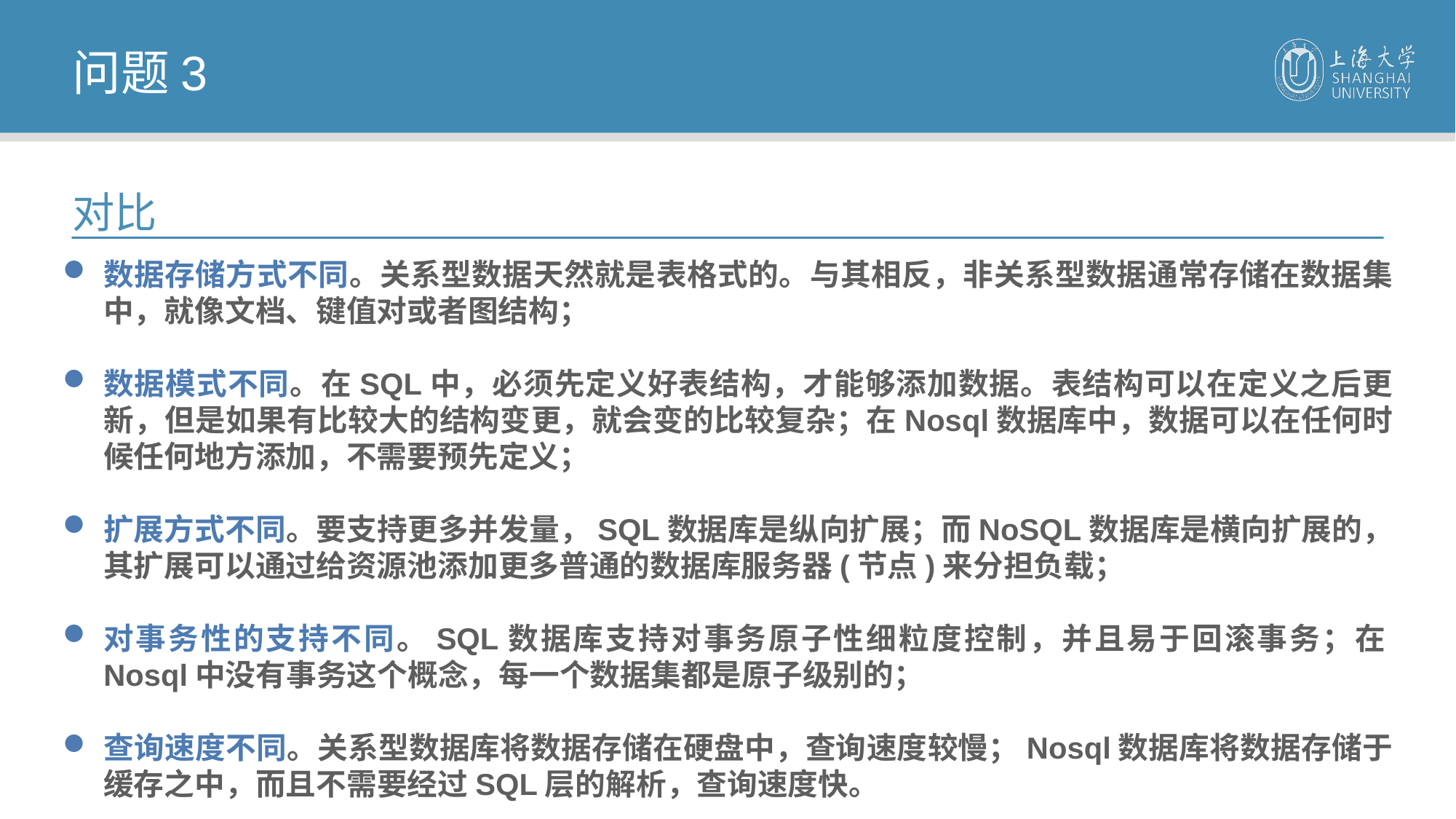

问题3
对比
数据存储方式不同。关系型数据天然就是表格式的。与其相反，非关系型数据通常存储在数据集中，就像文档、键值对或者图结构；

数据模式不同。在SQL中，必须先定义好表结构，才能够添加数据。表结构可以在定义之后更新，但是如果有比较大的结构变更，就会变的比较复杂；在Nosql数据库中，数据可以在任何时候任何地方添加，不需要预先定义；

扩展方式不同。要支持更多并发量，SQL数据库是纵向扩展；而NoSQL数据库是横向扩展的，其扩展可以通过给资源池添加更多普通的数据库服务器(节点)来分担负载；

对事务性的支持不同。SQL数据库支持对事务原子性细粒度控制，并且易于回滚事务；在Nosql中没有事务这个概念，每一个数据集都是原子级别的；

查询速度不同。关系型数据库将数据存储在硬盘中，查询速度较慢；Nosql数据库将数据存储于缓存之中，而且不需要经过SQL层的解析，查询速度快。